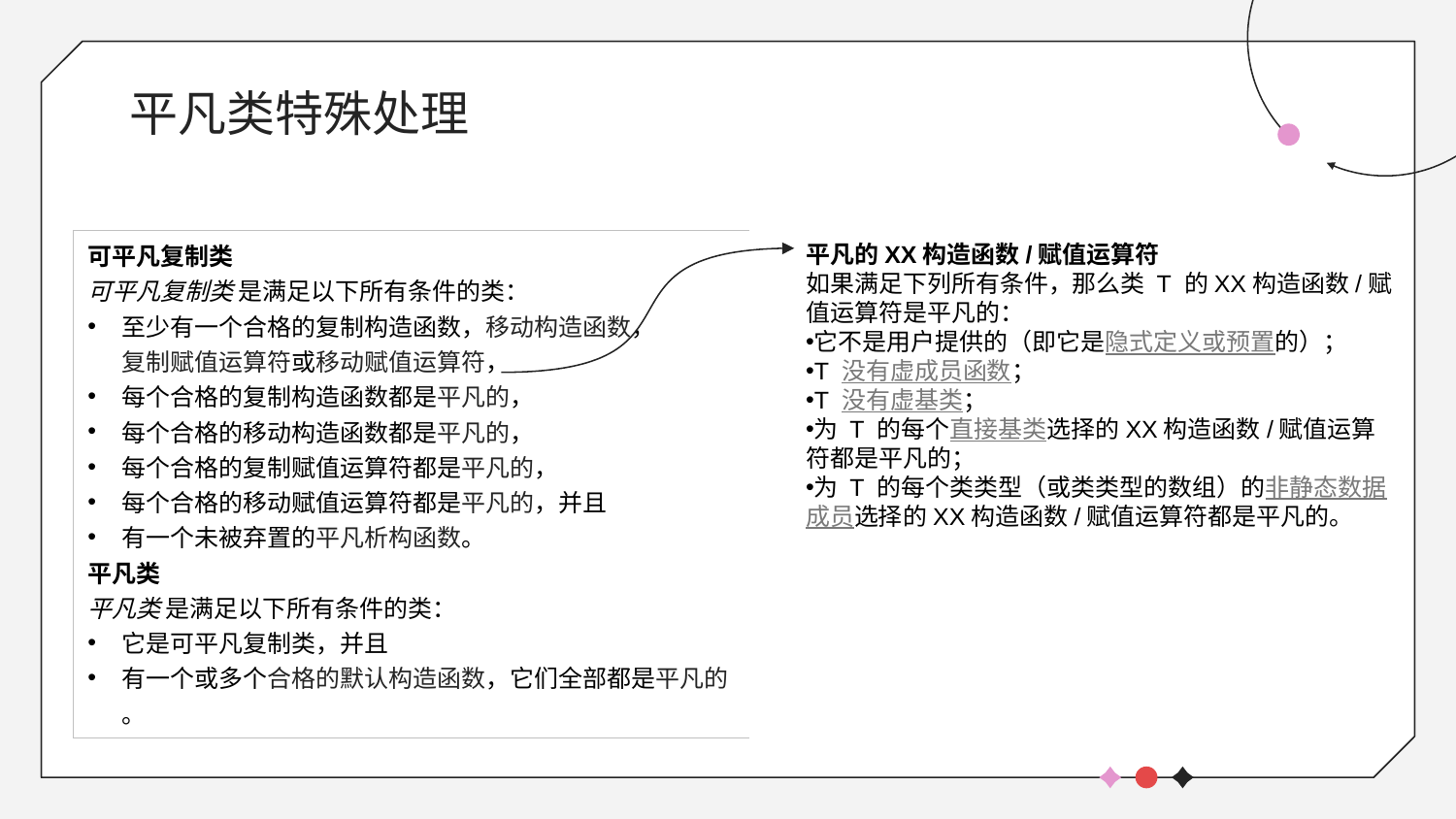

# 平凡类特殊处理
| 可平凡复制类 可平凡复制类 是满足以下所有条件的类： 至少有一个合格的复制构造函数，移动构造函数，复制赋值运算符或移动赋值运算符， 每个合格的复制构造函数都是平凡的， 每个合格的移动构造函数都是平凡的， 每个合格的复制赋值运算符都是平凡的， 每个合格的移动赋值运算符都是平凡的，并且 有一个未被弃置的平凡析构函数。 平凡类 平凡类 是满足以下所有条件的类： 它是可平凡复制类，并且 有一个或多个合格的默认构造函数，它们全部都是平凡的。 |
| --- |
平凡的XX构造函数/赋值运算符
如果满足下列所有条件，那么类 T 的XX构造函数/赋值运算符是平凡的：
它不是用户提供的（即它是隐式定义或预置的）；
T 没有虚成员函数；
T 没有虚基类；
为 T 的每个直接基类选择的XX构造函数/赋值运算符都是平凡的；
为 T 的每个类类型（或类类型的数组）的非静态数据成员选择的XX构造函数/赋值运算符都是平凡的。